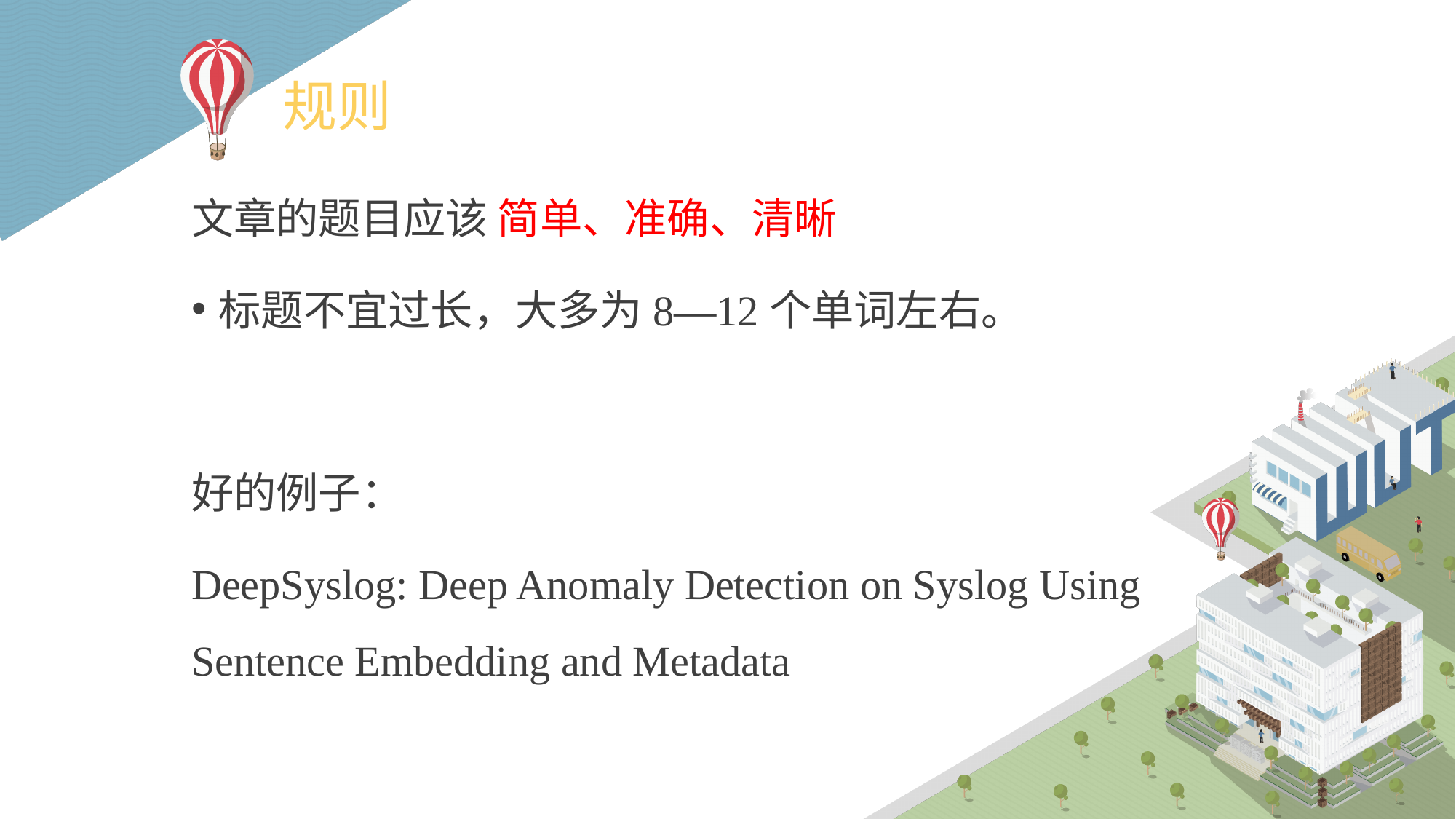

# 规则
文章的题目应该 简单、准确、清晰
标题不宜过长，大多为8—12个单词左右。

好的例子：
DeepSyslog: Deep Anomaly Detection on Syslog Using Sentence Embedding and Metadata